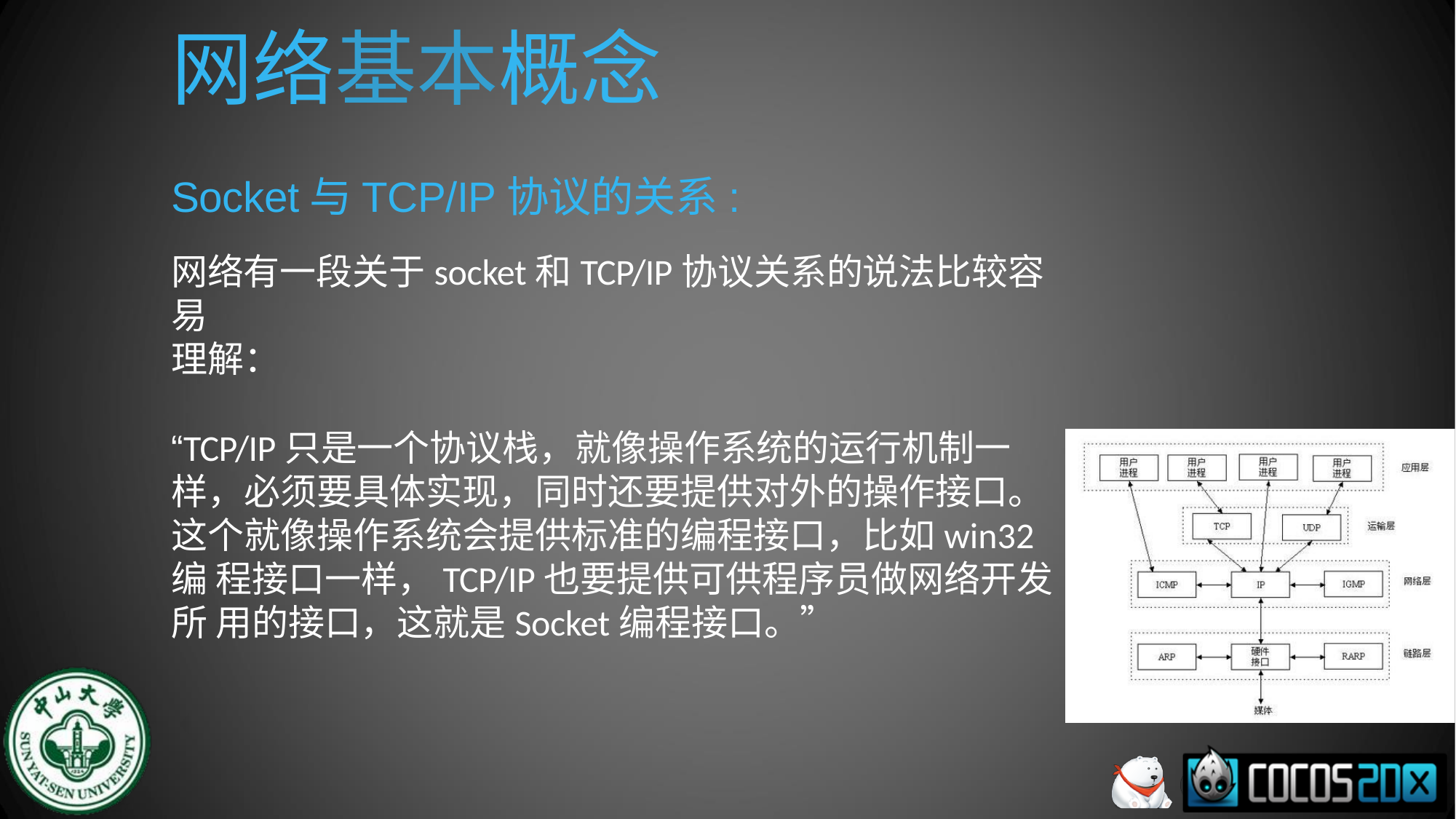

# 网络基本概念
Socket与TCP/IP协议的关系:
网络有一段关于socket和TCP/IP协议关系的说法比较容易
理解：

“TCP/IP只是一个协议栈，就像操作系统的运行机制一 样，必须要具体实现，同时还要提供对外的操作接口。 这个就像操作系统会提供标准的编程接口，比如win32编 程接口一样，TCP/IP也要提供可供程序员做网络开发所 用的接口，这就是Socket编程接口。”